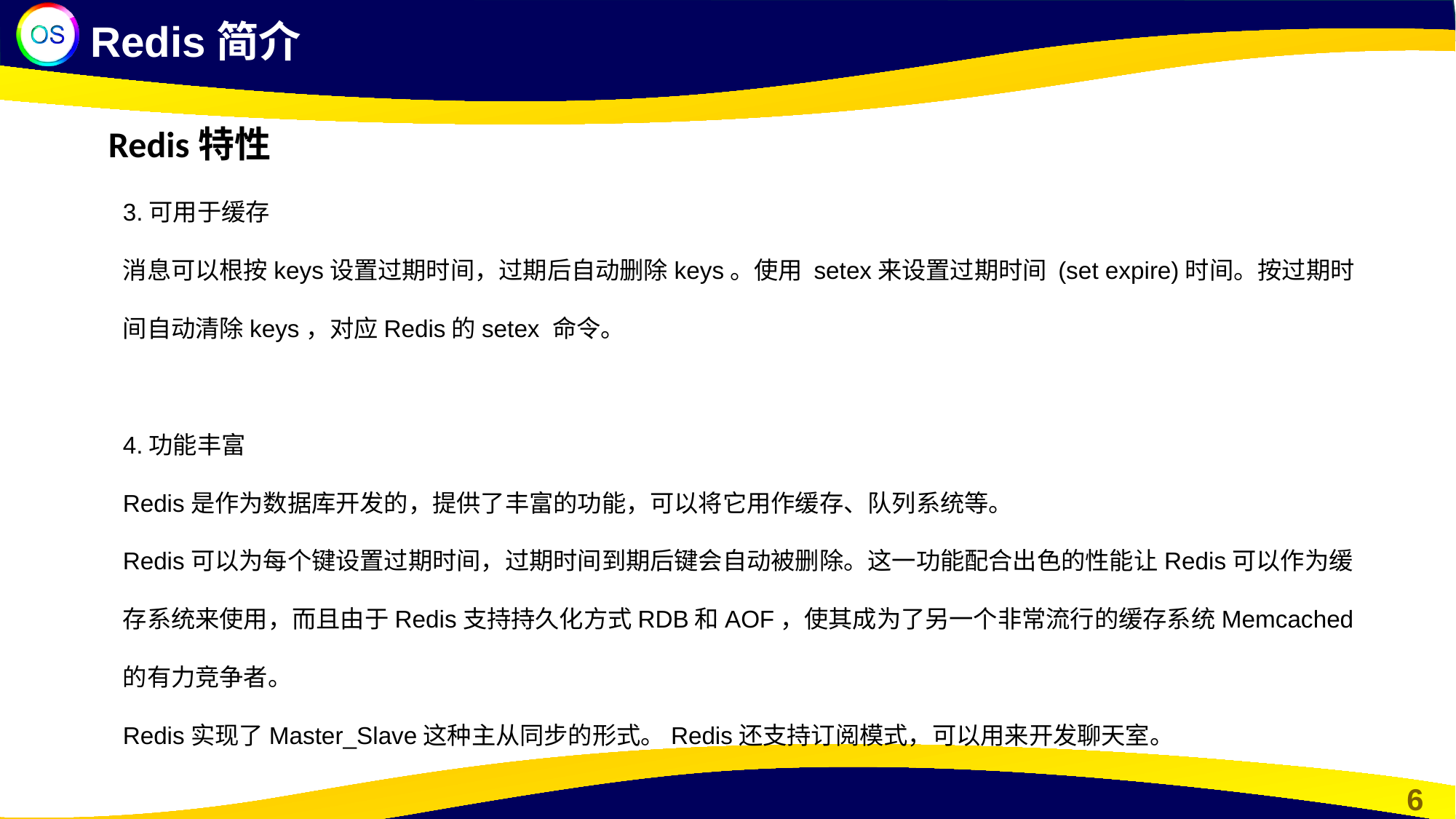

Redis简介
Redis特性
3.可用于缓存
消息可以根按keys设置过期时间，过期后自动删除keys。使用 setex来设置过期时间 (set expire)时间。按过期时间自动清除keys，对应Redis的setex 命令。

4.功能丰富
Redis是作为数据库开发的，提供了丰富的功能，可以将它用作缓存、队列系统等。
Redis可以为每个键设置过期时间，过期时间到期后键会自动被删除。这一功能配合出色的性能让Redis可以作为缓存系统来使用，而且由于Redis支持持久化方式RDB和AOF，使其成为了另一个非常流行的缓存系统Memcached的有力竞争者。
Redis实现了Master_Slave这种主从同步的形式。Redis还支持订阅模式，可以用来开发聊天室。